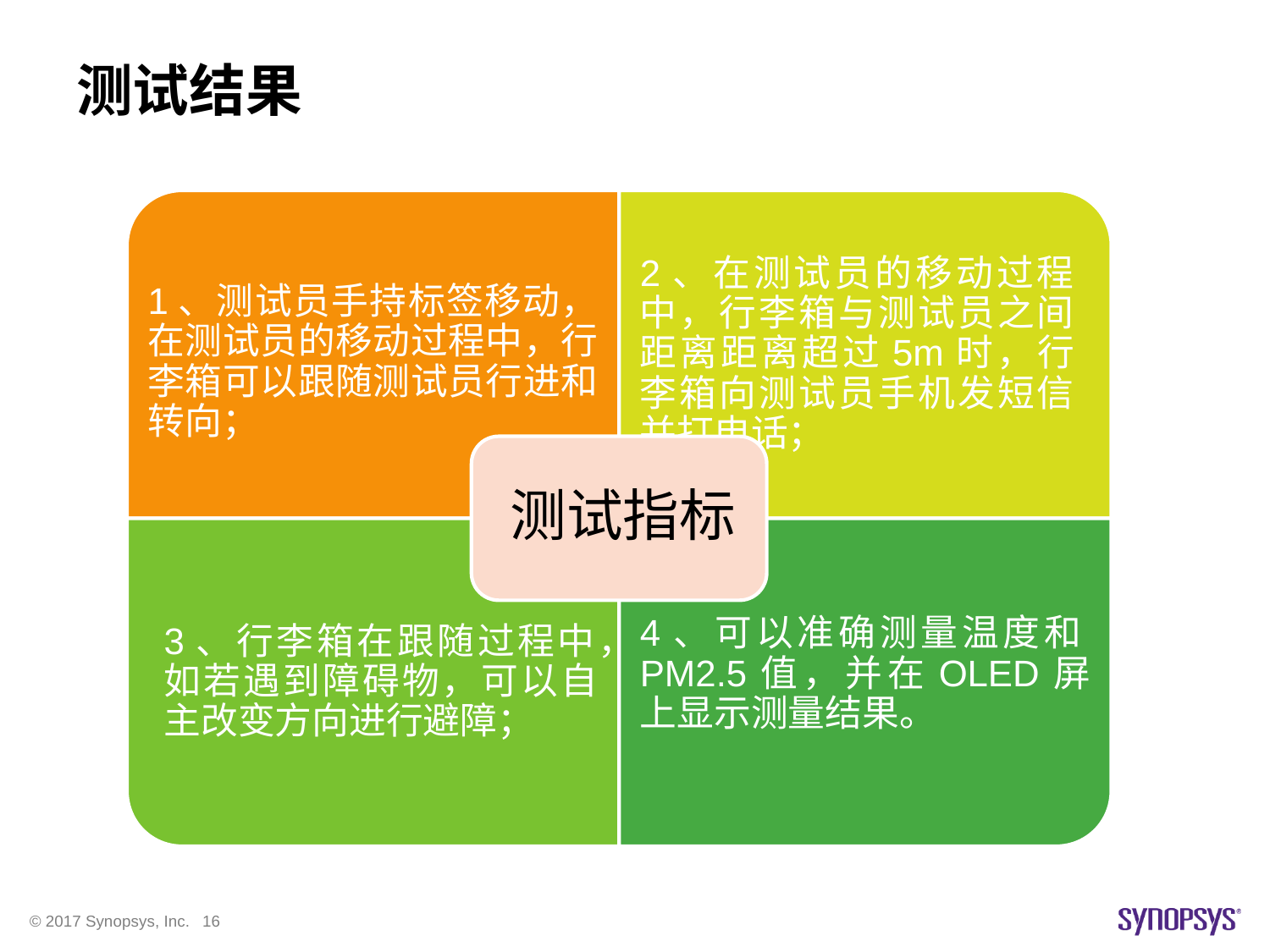

# 测试结果

1、测试员手持标签移动，在测试员的移动过程中，行李箱可以跟随测试员行进和转向；
2、在测试员的移动过程中，行李箱与测试员之间距离距离超过5m时，行李箱向测试员手机发短信并打电话；
3、行李箱在跟随过程中，如若遇到障碍物，可以自主改变方向进行避障；
4、可以准确测量温度和PM2.5值，并在OLED屏上显示测量结果。
测试指标